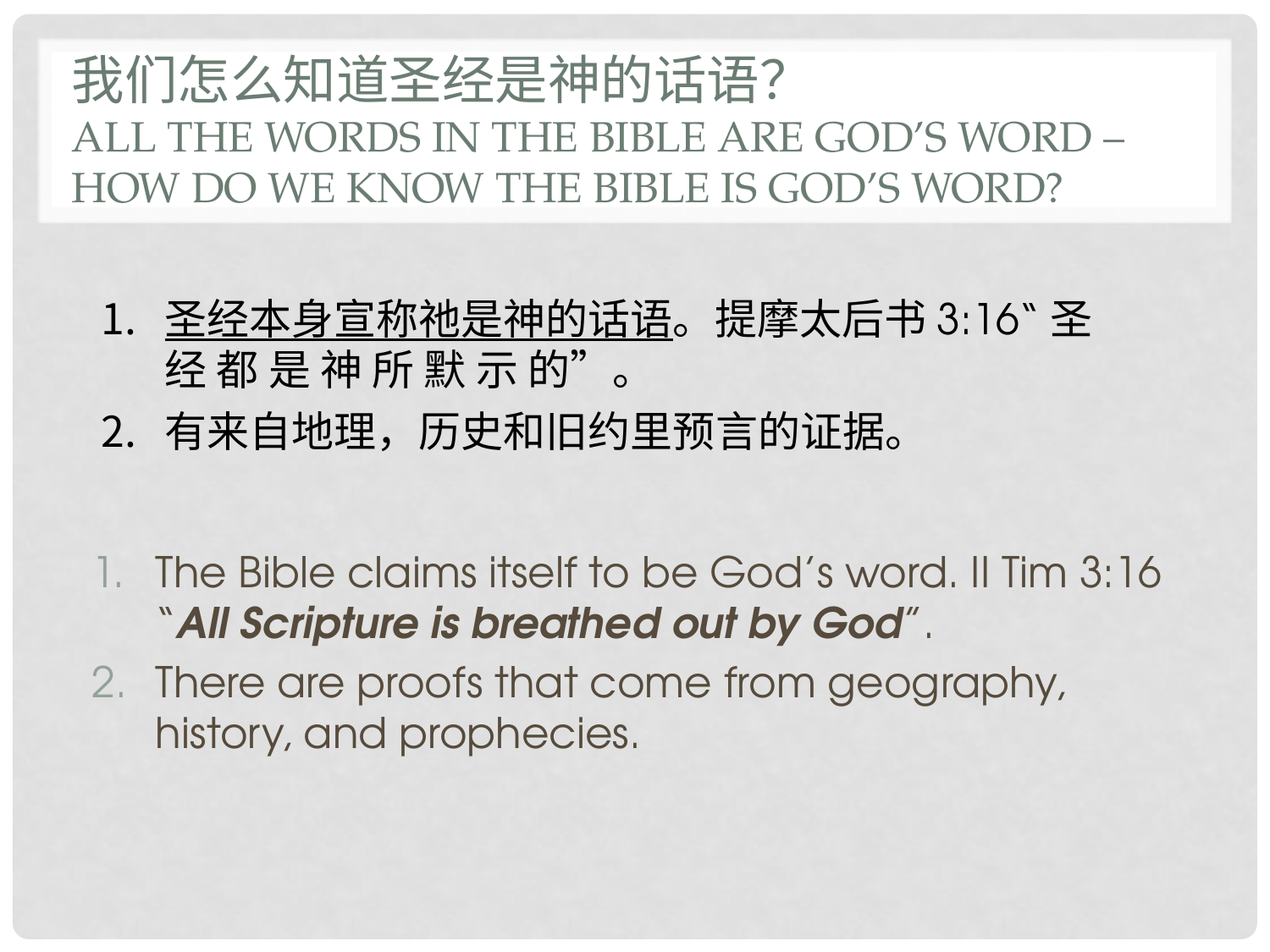

# 我们怎么知道圣经是神的话语？ All the words in the Bible are God’s word – how do we know the bible is god’s word?
圣经本身宣称祂是神的话语。提摩太后书3:16“圣 经 都 是 神 所 默 示 的”。
有来自地理，历史和旧约里预言的证据。
The Bible claims itself to be God’s word. II Tim 3:16 “All Scripture is breathed out by God”.
There are proofs that come from geography, history, and prophecies.